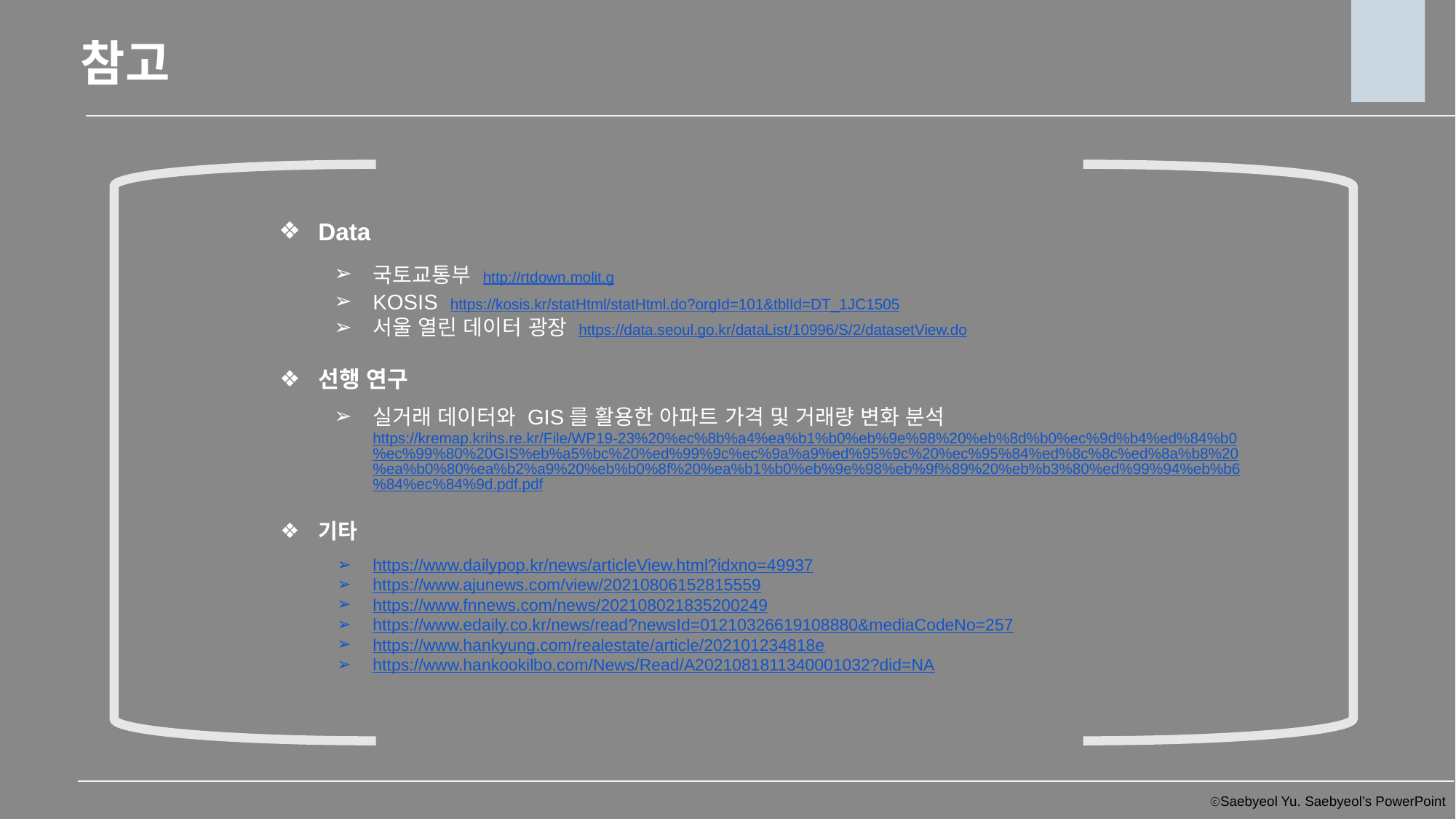

참고

Data

국토교통부 http://rtdown.molit.g
KOSIS  https://kosis.kr/statHtml/statHtml.do?orgId=101&tblId=DT_1JC1505
서울 열린 데이터 광장 https://data.seoul.go.kr/dataList/10996/S/2/datasetView.do

선행 연구

실거래 데이터와 GIS를 활용한 아파트 가격 및 거래량 변화 분석 https://kremap.krihs.re.kr/File/WP19-23%20%ec%8b%a4%ea%b1%b0%eb%9e%98%20%eb%8d%b0%ec%9d%b4%ed%84%b0%ec%99%80%20GIS%eb%a5%bc%20%ed%99%9c%ec%9a%a9%ed%95%9c%20%ec%95%84%ed%8c%8c%ed%8a%b8%20%ea%b0%80%ea%b2%a9%20%eb%b0%8f%20%ea%b1%b0%eb%9e%98%eb%9f%89%20%eb%b3%80%ed%99%94%eb%b6%84%ec%84%9d.pdf.pdf

기타

https://www.dailypop.kr/news/articleView.html?idxno=49937
https://www.ajunews.com/view/20210806152815559
https://www.fnnews.com/news/202108021835200249
https://www.edaily.co.kr/news/read?newsId=01210326619108880&mediaCodeNo=257
https://www.hankyung.com/realestate/article/202101234818e
https://www.hankookilbo.com/News/Read/A2021081811340001032?did=NA